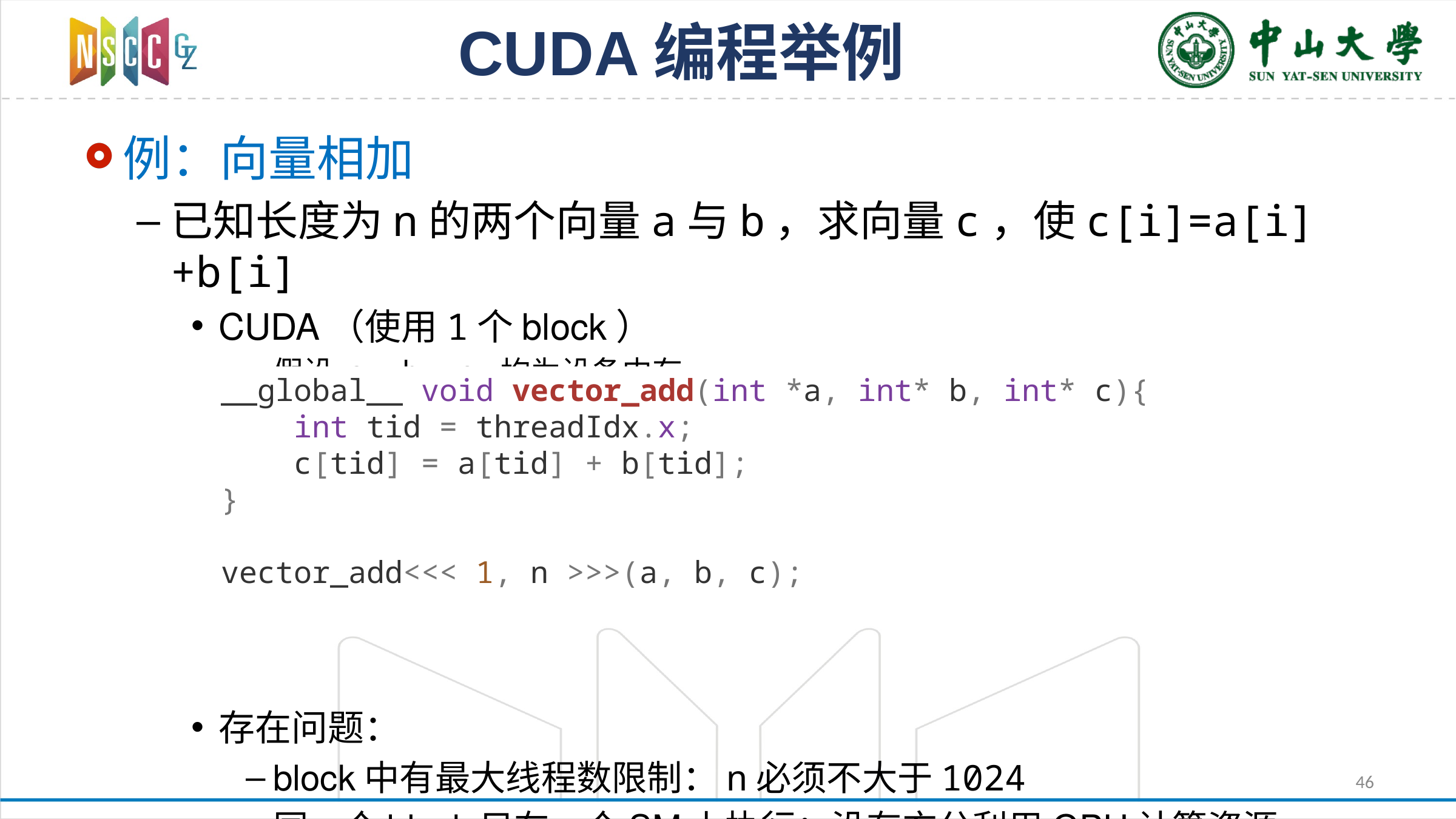

# CUDA编程举例
例：向量相加
已知长度为n的两个向量a与b，求向量c，使c[i]=a[i]+b[i]
CUDA（使用1个block）
假设 a, b, c 均为设备内存

存在问题：
block中有最大线程数限制：n必须不大于1024
同一个block只在一个SM上执行：没有充分利用GPU计算资源

__global__ void vector_add(int *a, int* b, int* c){
    int tid = threadIdx.x;
    c[tid] = a[tid] + b[tid];
}
vector_add<<< 1, n >>>(a, b, c);
46